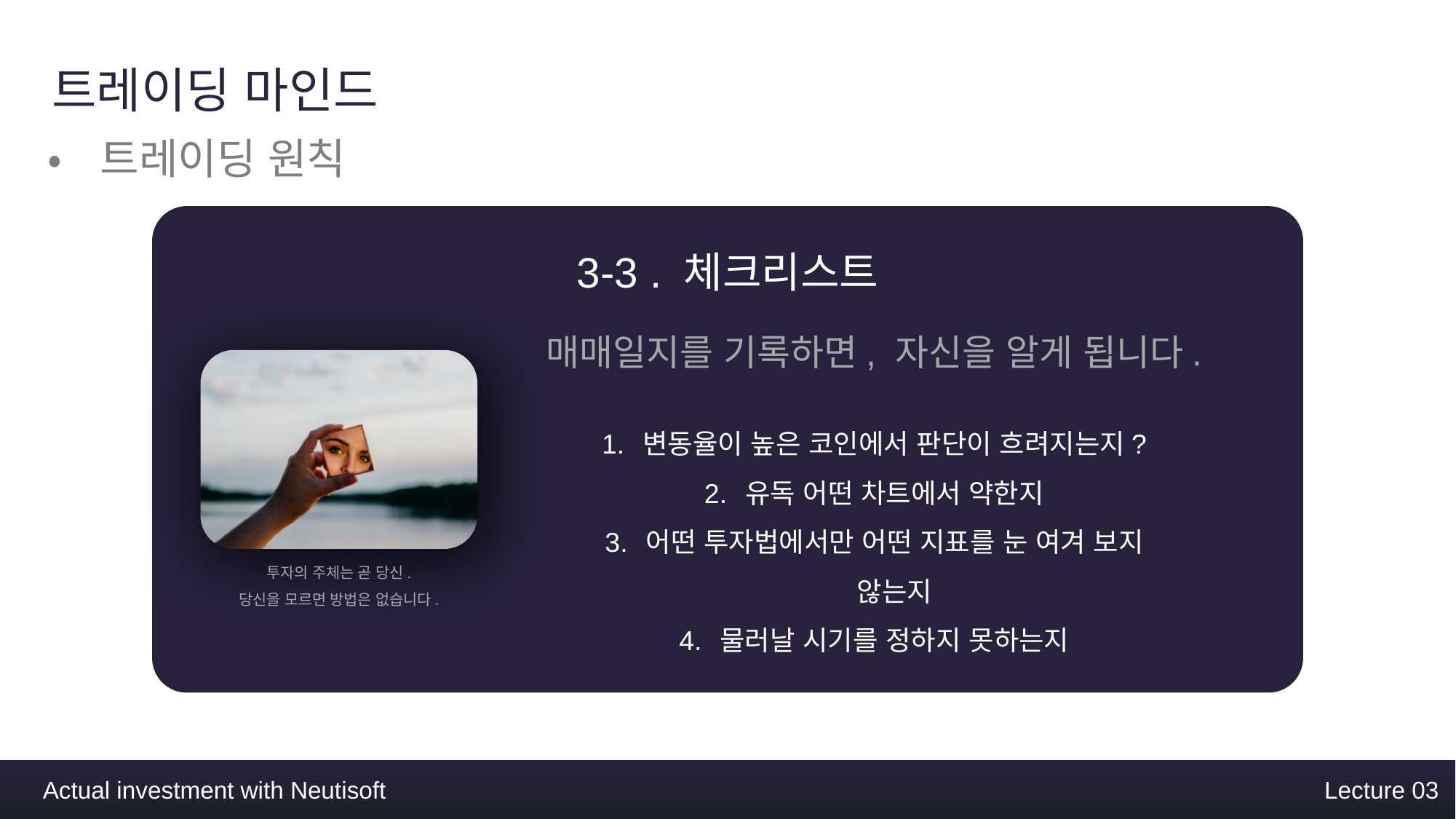

트레이딩 마인드
•트레이딩 원칙

3-3 . 체크리스트
매매일지를 기록하면, 자신을 알게 됩니다.
변동율이 높은 코인에서 판단이 흐려지는지?
유독 어떤 차트에서 약한지
어떤 투자법에서만 어떤 지표를 눈 여겨 보지 않는지
물러날 시기를 정하지 못하는지

투자의 주체는 곧 당신.
당신을 모르면 방법은 없습니다.

Actual investment with Neutisoft
Lecture 03